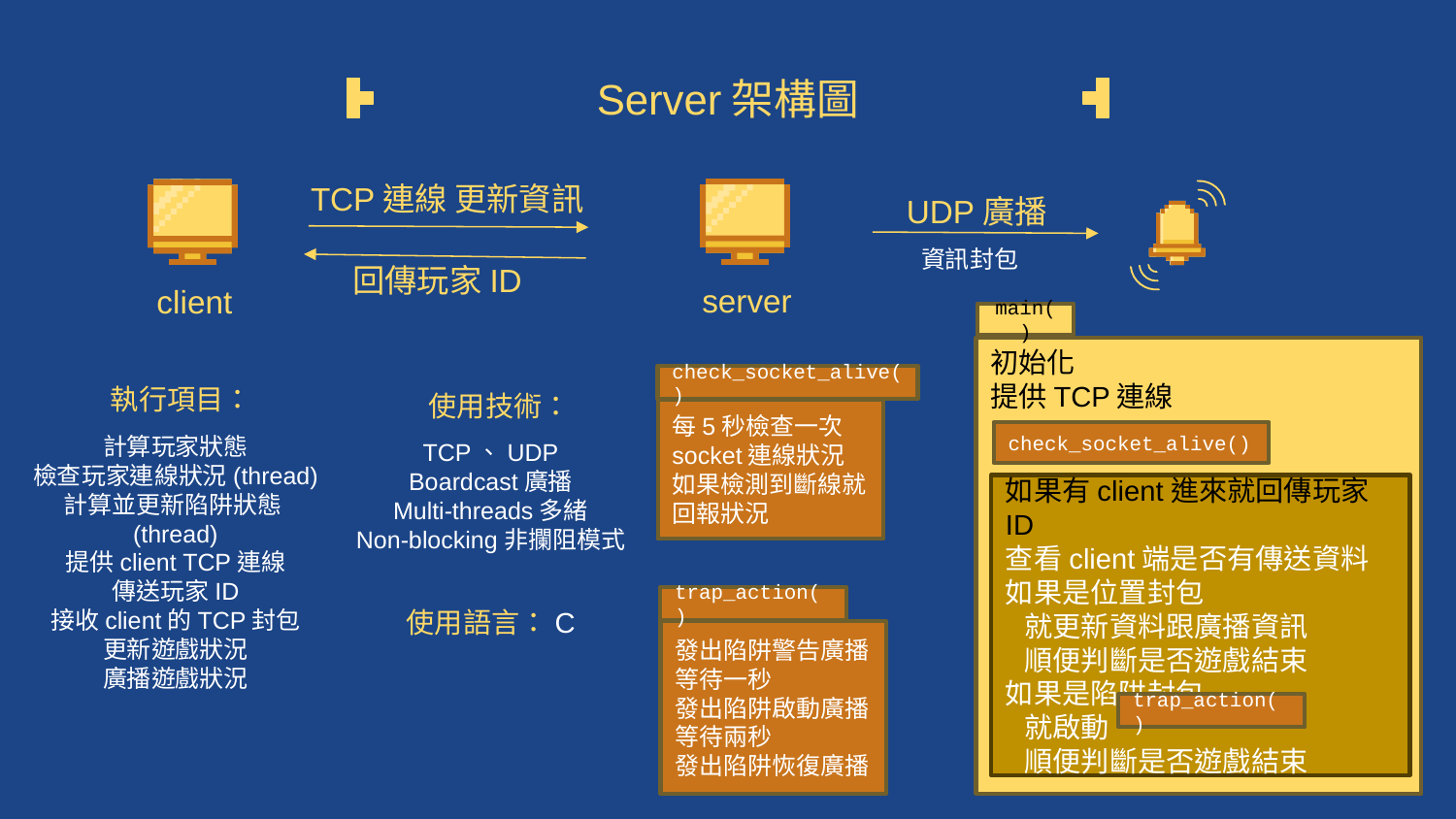

# Server架構圖

TCP連線 更新資訊

UDP廣播
資訊封包
回傳玩家ID
server
client
main()
初始化
提供TCP連線
check_socket_alive()
每5秒檢查一次
socket連線狀況
如果檢測到斷線就回報狀況
執行項目：
使用技術：
計算玩家狀態
檢查玩家連線狀況(thread)
計算並更新陷阱狀態(thread)
提供client TCP連線
傳送玩家ID
接收client的TCP封包
更新遊戲狀況
廣播遊戲狀況

check_socket_alive()
如果有client進來就回傳玩家ID
查看client端是否有傳送資料
如果是位置封包
   就更新資料跟廣播資訊
   順便判斷是否遊戲結束
如果是陷阱封包
   就啟動
   順便判斷是否遊戲結束
trap_action()
TCP、UDP
Boardcast廣播
Multi-threads多緒
Non-blocking非攔阻模式
trap_action()
發出陷阱警告廣播
等待一秒
發出陷阱啟動廣播
等待兩秒
發出陷阱恢復廣播
使用語言：C